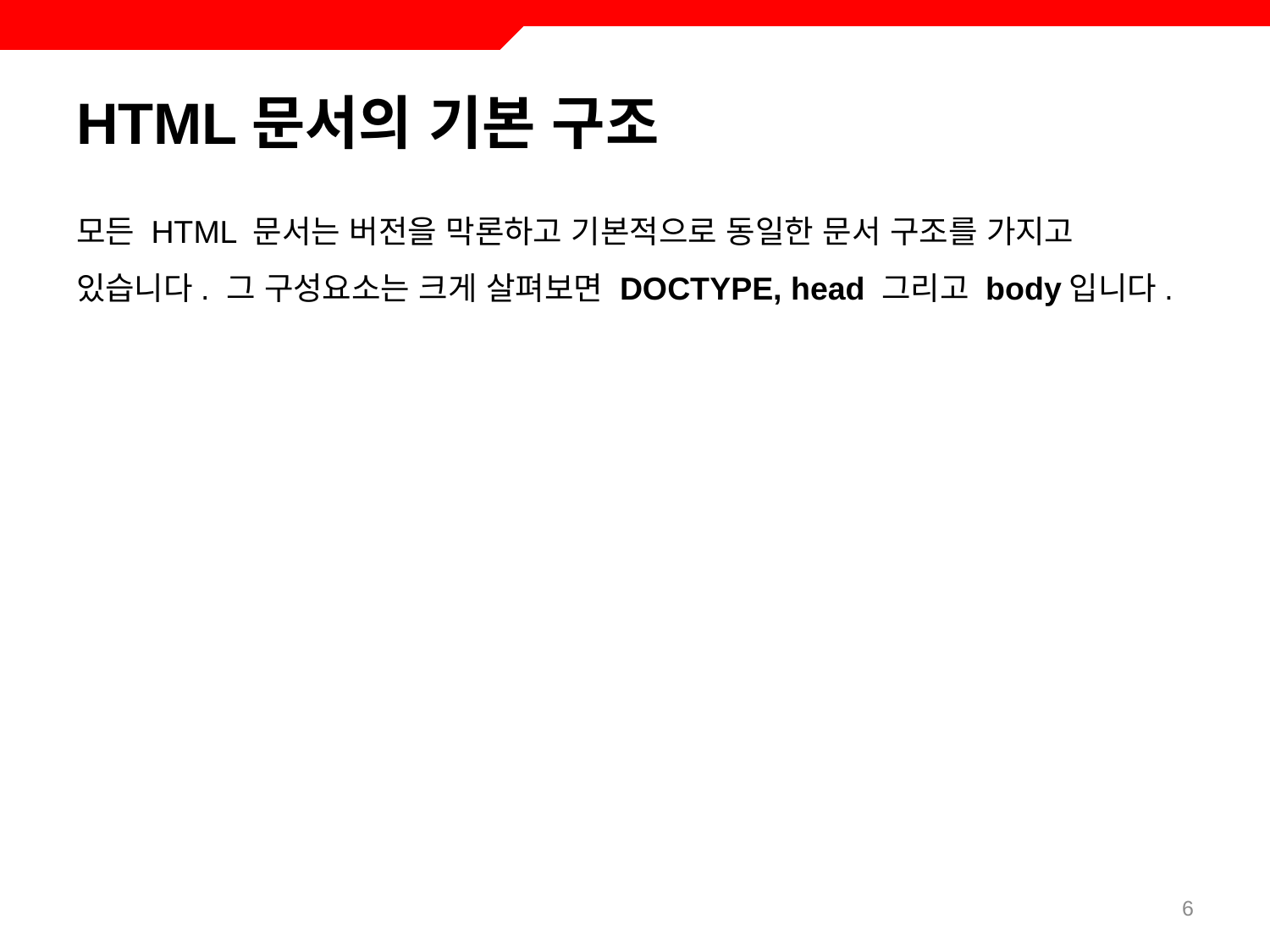

# HTML문서의 기본 구조
모든 HTML 문서는 버전을 막론하고 기본적으로 동일한 문서 구조를 가지고 있습니다. 그 구성요소는 크게 살펴보면 DOCTYPE, head 그리고 body입니다.
6